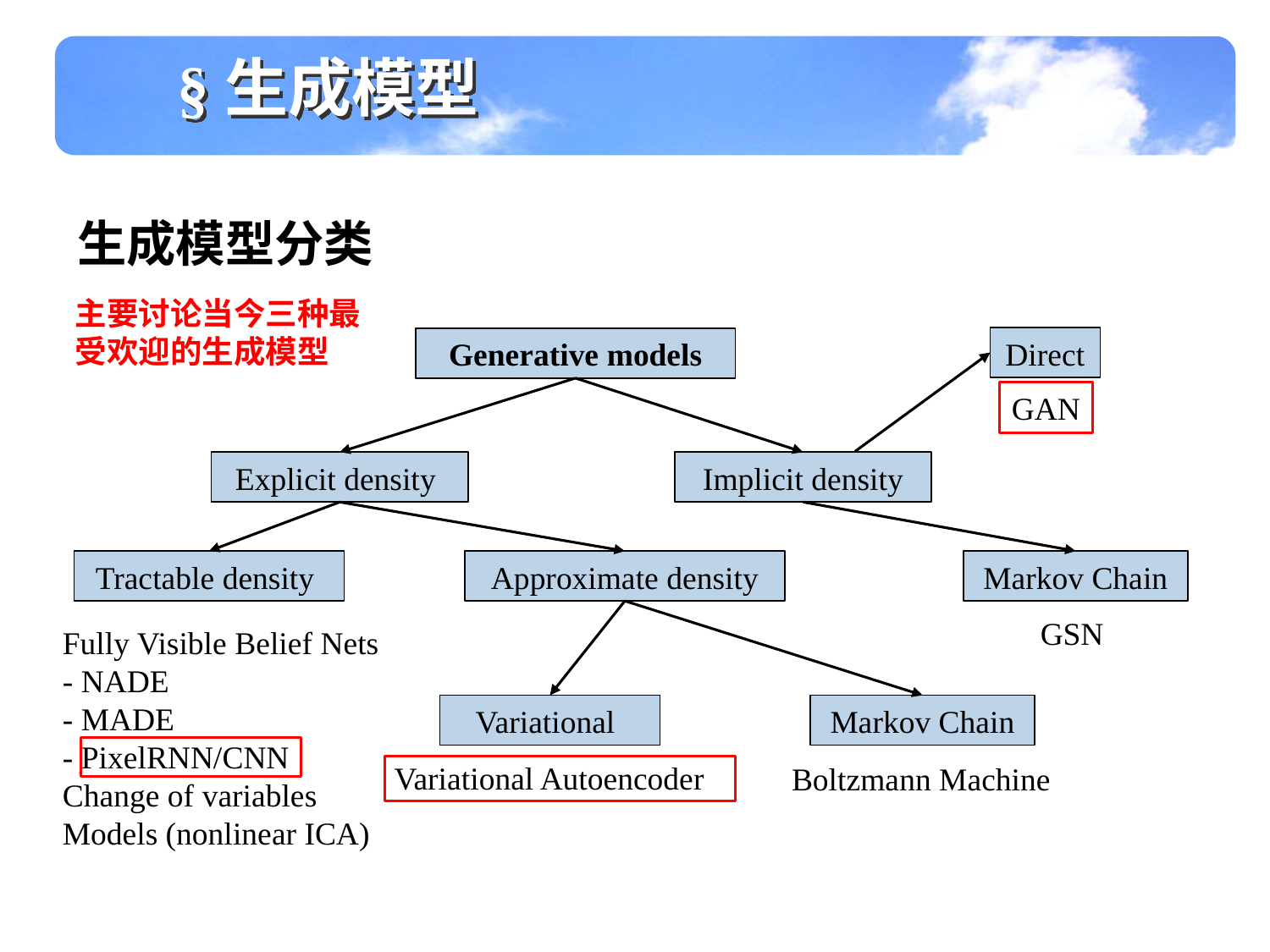

§生成模型
生成模型分类

主要讨论当今三种最受欢迎的生成模型
Direct
Generative models
GAN
Explicit density
Implicit density
Tractable density
Approximate density
Markov Chain
GSN
Fully Visible Belief Nets
- NADE
- MADE
- PixelRNN/CNN
Change of variables
Models (nonlinear ICA)
Variational
Markov Chain

Variational Autoencoder
Boltzmann Machine